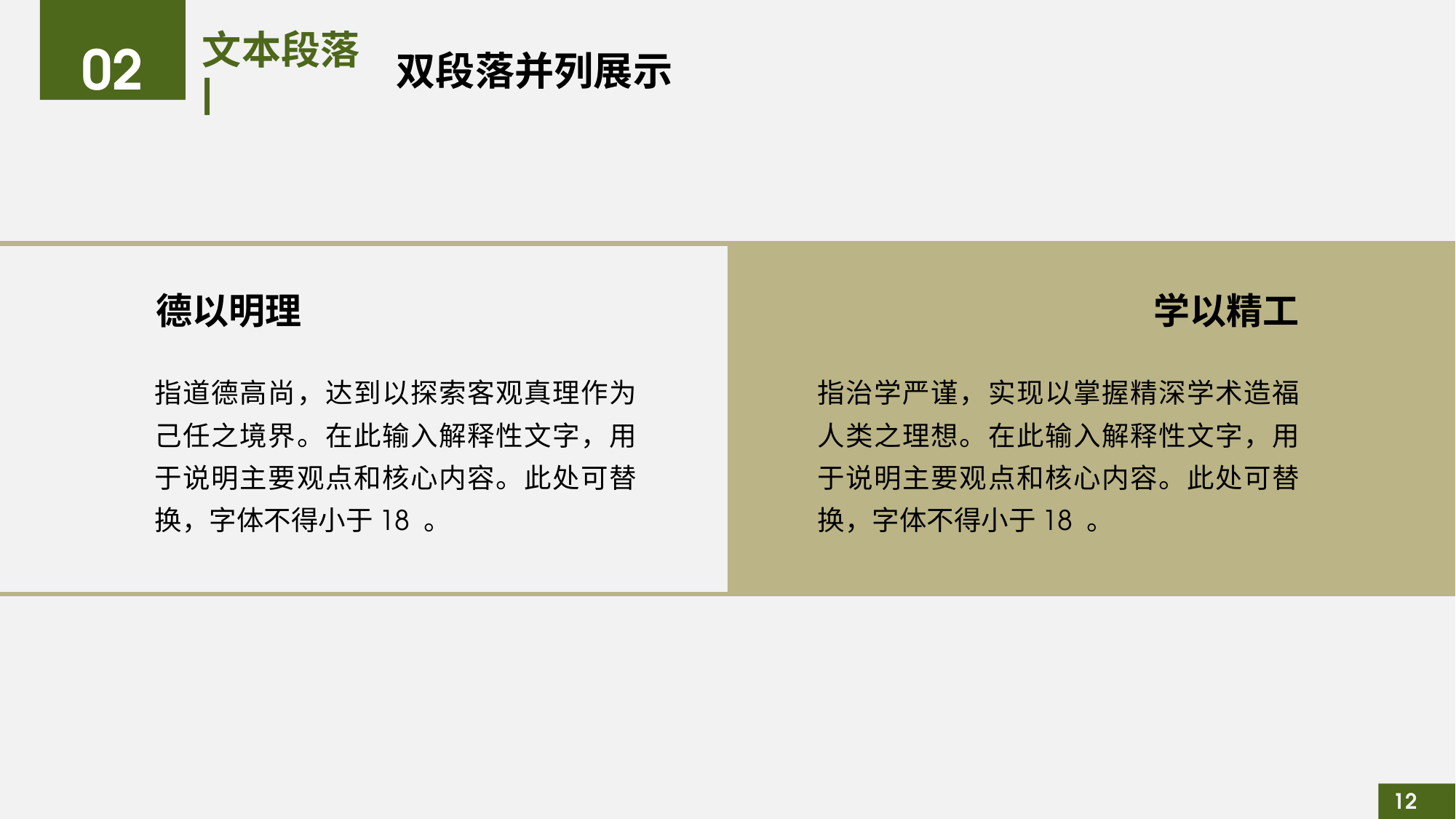

02
# 文本段落 |
双段落并列展示

德以明理
学以精工
指道德高尚，达到以探索客观真理作为己任之境界。在此输入解释性文字，用于说明主要观点和核心内容。此处可替换，字体不得小于18 。
指治学严谨，实现以掌握精深学术造福人类之理想。在此输入解释性文字，用于说明主要观点和核心内容。此处可替换，字体不得小于18 。